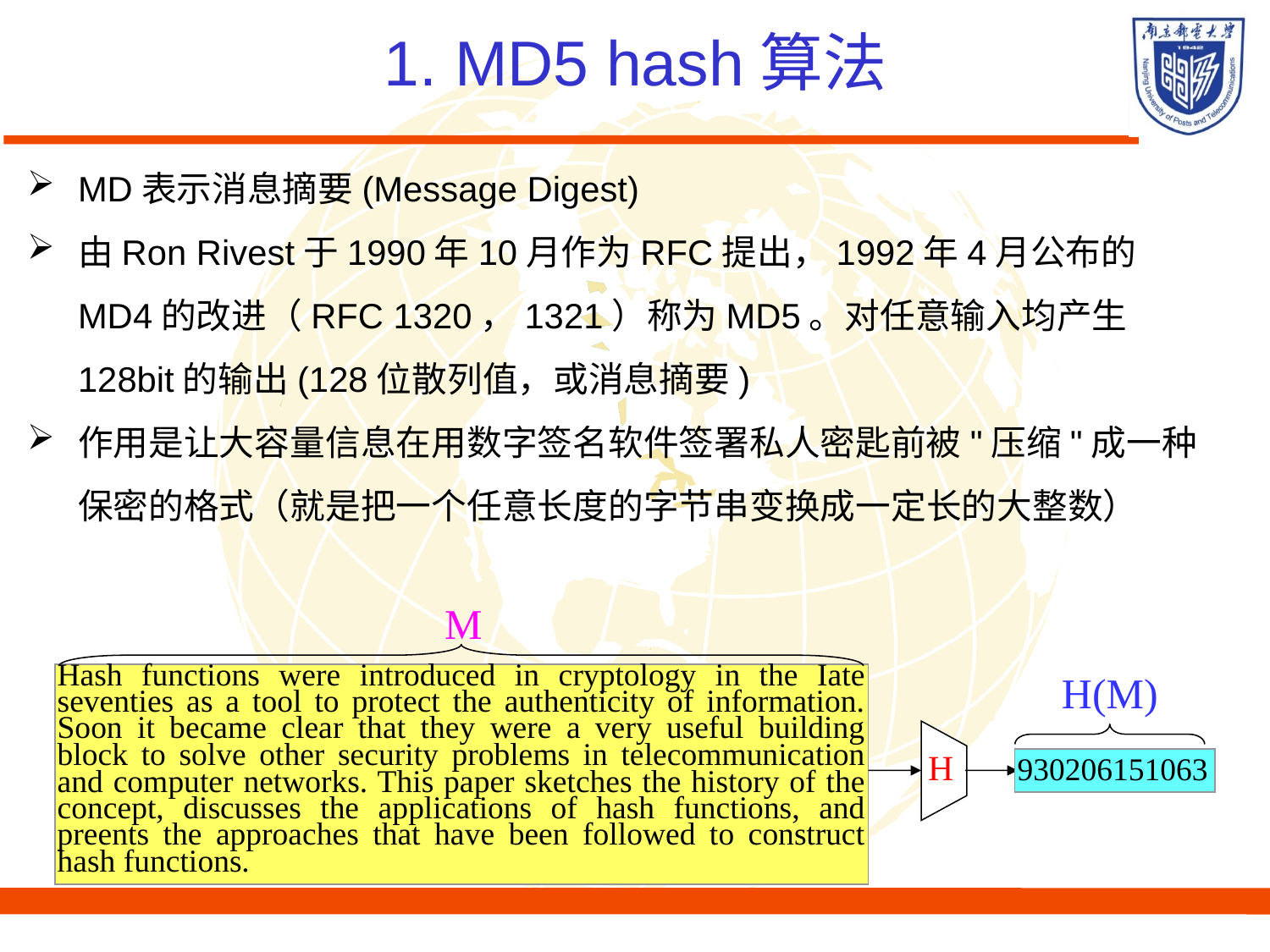

# 1. MD5 hash算法
MD表示消息摘要(Message Digest)
由Ron Rivest于1990年10月作为RFC提出，1992年4月公布的MD4的改进（RFC 1320，1321）称为MD5。对任意输入均产生128bit的输出(128位散列值，或消息摘要)
作用是让大容量信息在用数字签名软件签署私人密匙前被"压缩"成一种保密的格式（就是把一个任意长度的字节串变换成一定长的大整数）

M

Hash functions were introduced in cryptology in the Iate seventies as a tool to protect the authenticity of information. Soon it became clear that they were a very useful building block to solve other security problems in telecommunication and computer networks. This paper sketches the history of the concept, discusses the applications of hash functions, and preents the approaches that have been followed to construct hash functions.
H(M)
H

930206151063